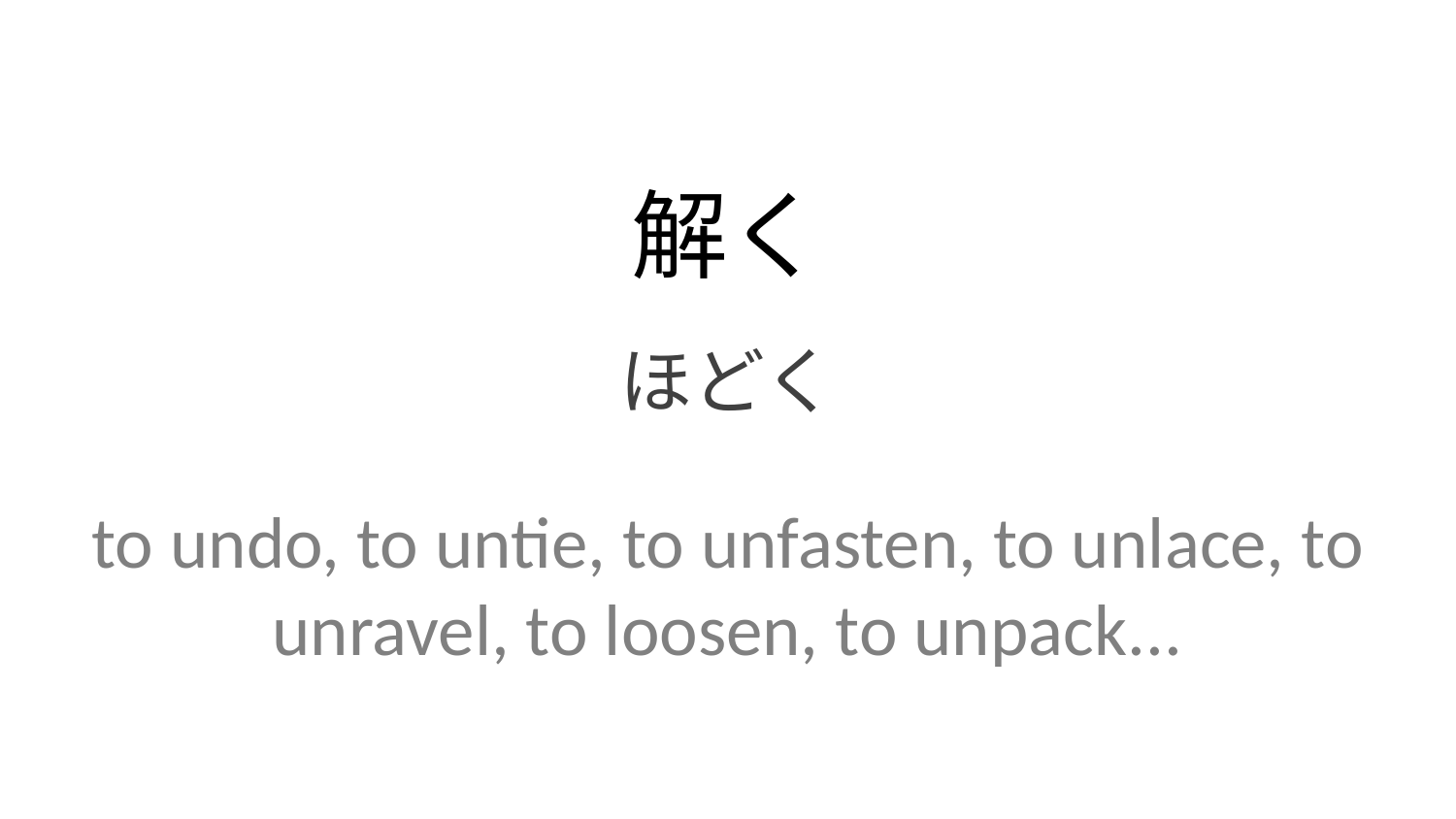

解く

ほどく
to undo, to untie, to unfasten, to unlace, to unravel, to loosen, to unpack...